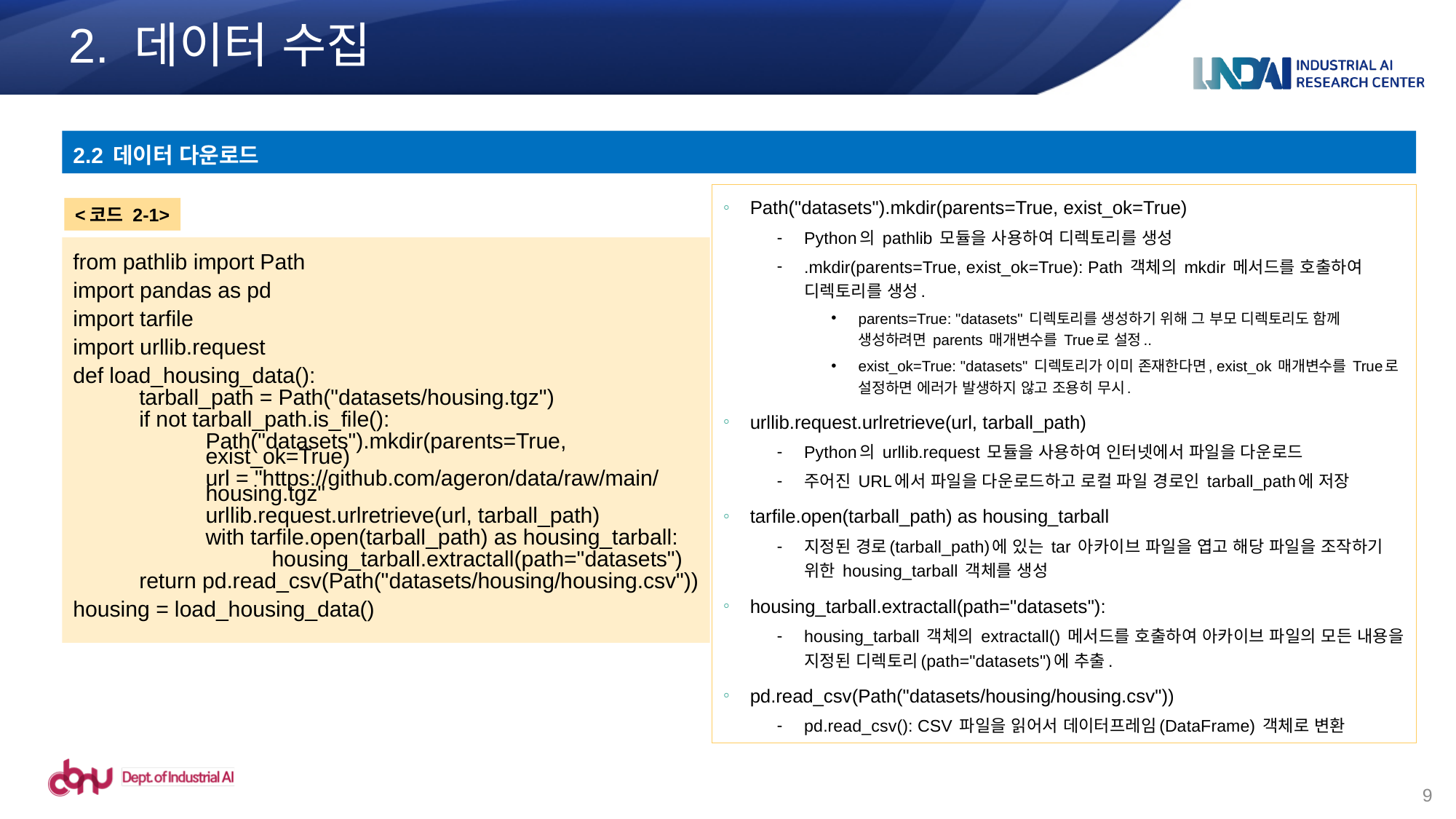

# 2. 데이터 수집
2.2 데이터 다운로드

Path("datasets").mkdir(parents=True, exist_ok=True)
Python의 pathlib 모듈을 사용하여 디렉토리를 생성
.mkdir(parents=True, exist_ok=True): Path 객체의 mkdir 메서드를 호출하여 디렉토리를 생성.
parents=True: "datasets" 디렉토리를 생성하기 위해 그 부모 디렉토리도 함께 생성하려면 parents 매개변수를 True로 설정..
exist_ok=True: "datasets" 디렉토리가 이미 존재한다면, exist_ok 매개변수를 True로 설정하면 에러가 발생하지 않고 조용히 무시.
urllib.request.urlretrieve(url, tarball_path)
Python의 urllib.request 모듈을 사용하여 인터넷에서 파일을 다운로드
주어진 URL에서 파일을 다운로드하고 로컬 파일 경로인 tarball_path에 저장
tarfile.open(tarball_path) as housing_tarball
지정된 경로(tarball_path)에 있는 tar 아카이브 파일을 엽고 해당 파일을 조작하기 위한 housing_tarball 객체를 생성
housing_tarball.extractall(path="datasets"):
housing_tarball 객체의 extractall() 메서드를 호출하여 아카이브 파일의 모든 내용을 지정된 디렉토리(path="datasets")에 추출.
pd.read_csv(Path("datasets/housing/housing.csv"))
pd.read_csv(): CSV 파일을 읽어서 데이터프레임(DataFrame) 객체로 변환
<코드 2-1>
from pathlib import Path
import pandas as pd
import tarfile
import urllib.request
def load_housing_data():
tarball_path = Path("datasets/housing.tgz")
if not tarball_path.is_file():
Path("datasets").mkdir(parents=True, exist_ok=True)
url = "https://github.com/ageron/data/raw/main/housing.tgz"
urllib.request.urlretrieve(url, tarball_path)
with tarfile.open(tarball_path) as housing_tarball:
housing_tarball.extractall(path="datasets")
return pd.read_csv(Path("datasets/housing/housing.csv"))
housing = load_housing_data()
9